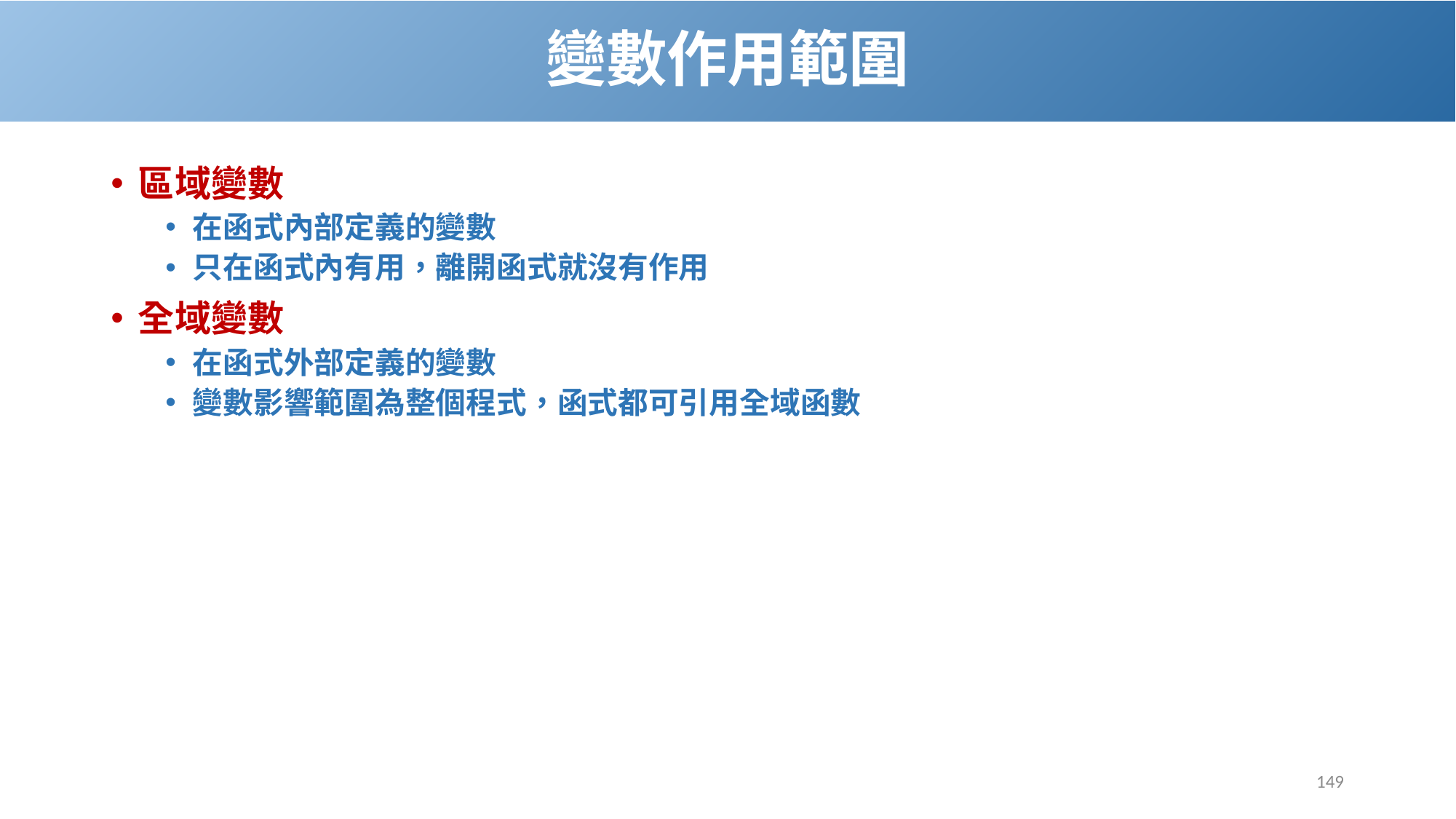

# 變數作用範圍
區域變數
在函式內部定義的變數
只在函式內有用，離開函式就沒有作用
全域變數
在函式外部定義的變數
變數影響範圍為整個程式，函式都可引用全域函數
149